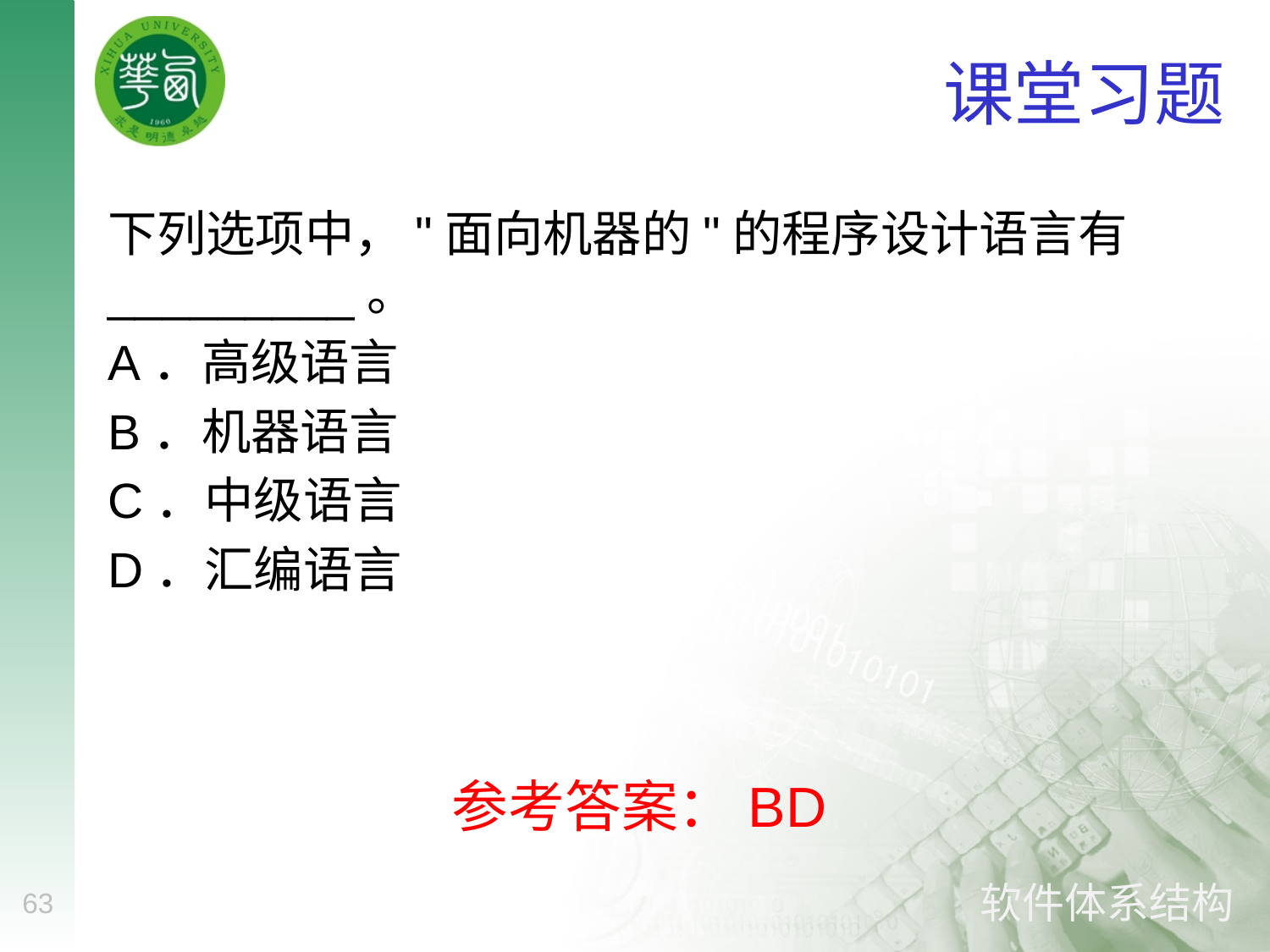

# 课堂习题
下列选项中，"面向机器的"的程序设计语言有_________。
A．高级语言
B．机器语言
C．中级语言
D．汇编语言
参考答案：BD
63